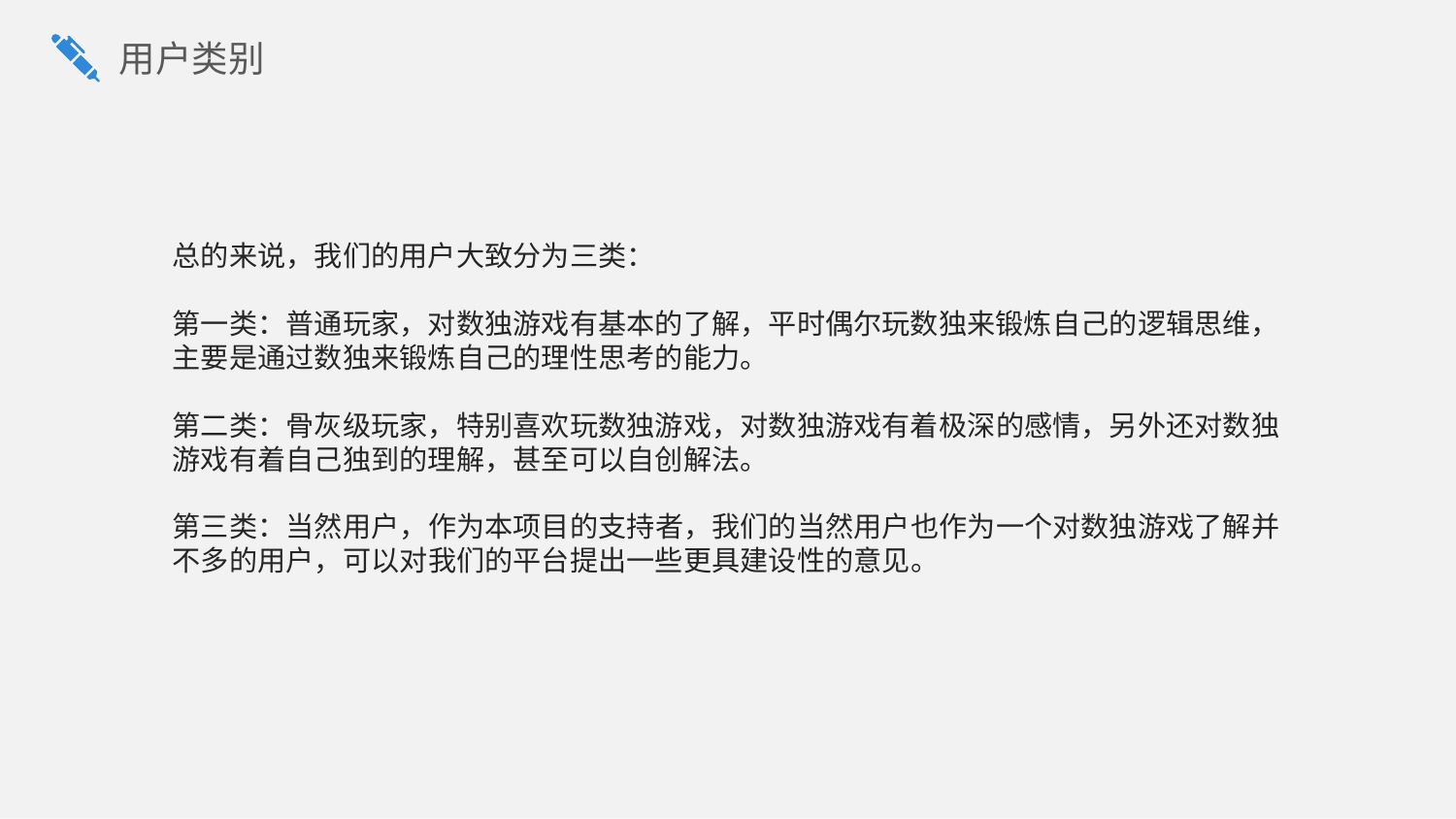

用户类别
总的来说，我们的用户大致分为三类：

第一类：普通玩家，对数独游戏有基本的了解，平时偶尔玩数独来锻炼自己的逻辑思维，主要是通过数独来锻炼自己的理性思考的能力。

第二类：骨灰级玩家，特别喜欢玩数独游戏，对数独游戏有着极深的感情，另外还对数独游戏有着自己独到的理解，甚至可以自创解法。

第三类：当然用户，作为本项目的支持者，我们的当然用户也作为一个对数独游戏了解并不多的用户，可以对我们的平台提出一些更具建设性的意见。